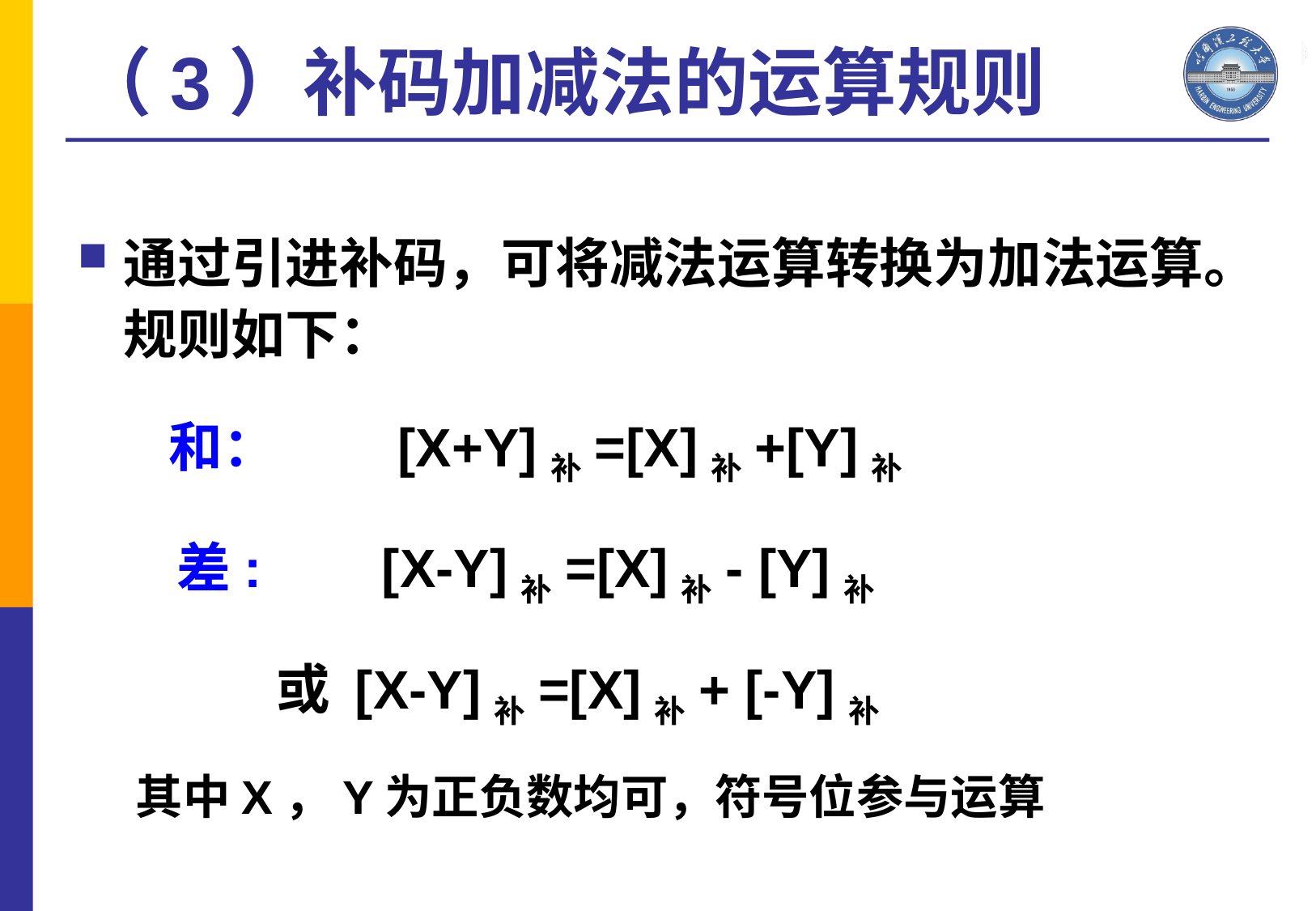

（3）补码加减法的运算规则
通过引进补码，可将减法运算转换为加法运算。规则如下：
　   和：　　[X+Y]补=[X]补+[Y]补
       差:        [X-Y]补=[X]补- [Y]补
               或 [X-Y]补=[X]补+ [-Y]补
　 其中X，Y为正负数均可，符号位参与运算